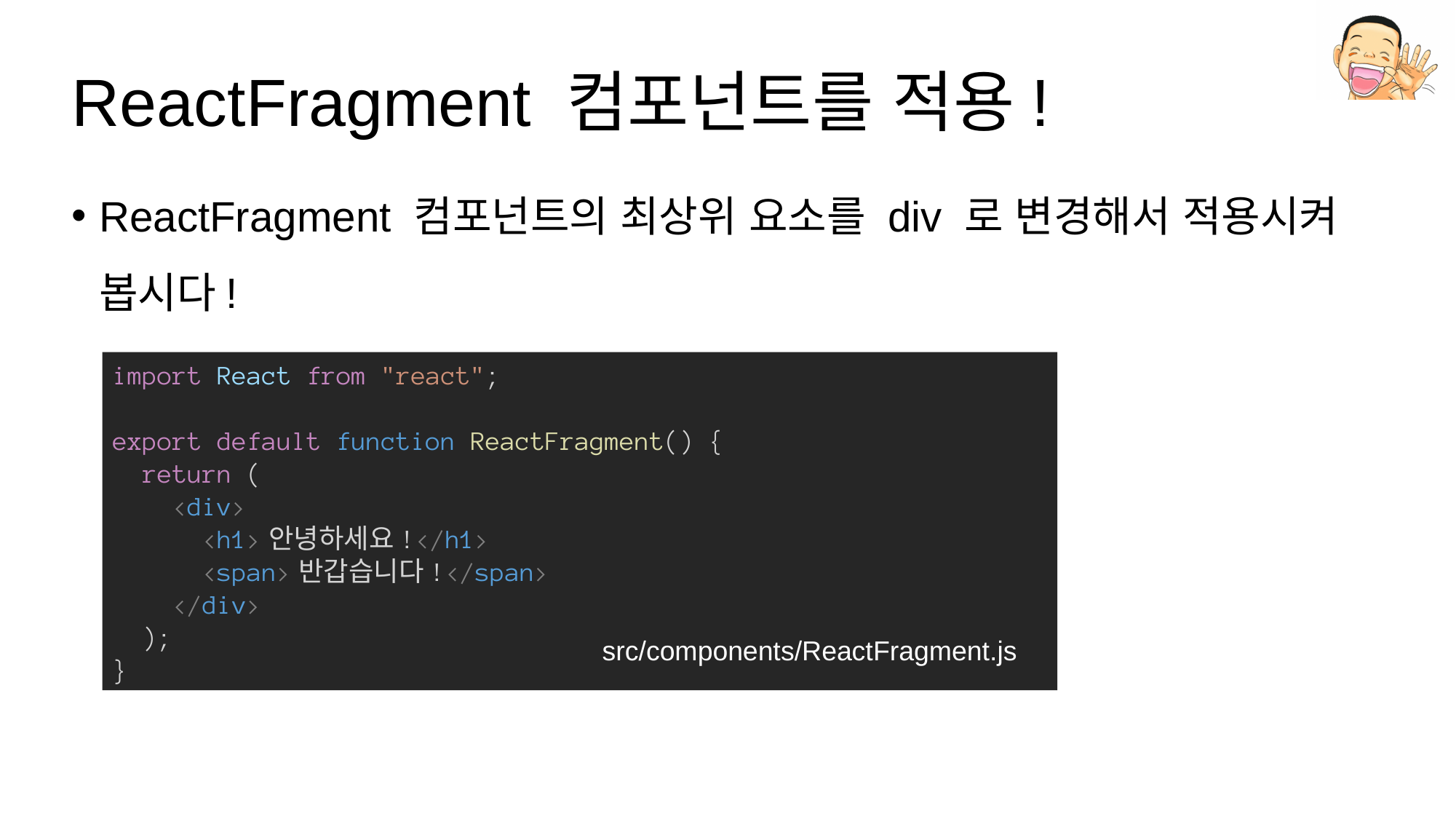

# ReactFragment 컴포넌트를 적용!
ReactFragment 컴포넌트의 최상위 요소를 div 로 변경해서 적용시켜 봅시다!
import React from "react";
export default function ReactFragment() {
  return (
    <div>
      <h1>안녕하세요!</h1>
      <span>반갑습니다!</span>
    </div>
  );
}
src/components/ReactFragment.js